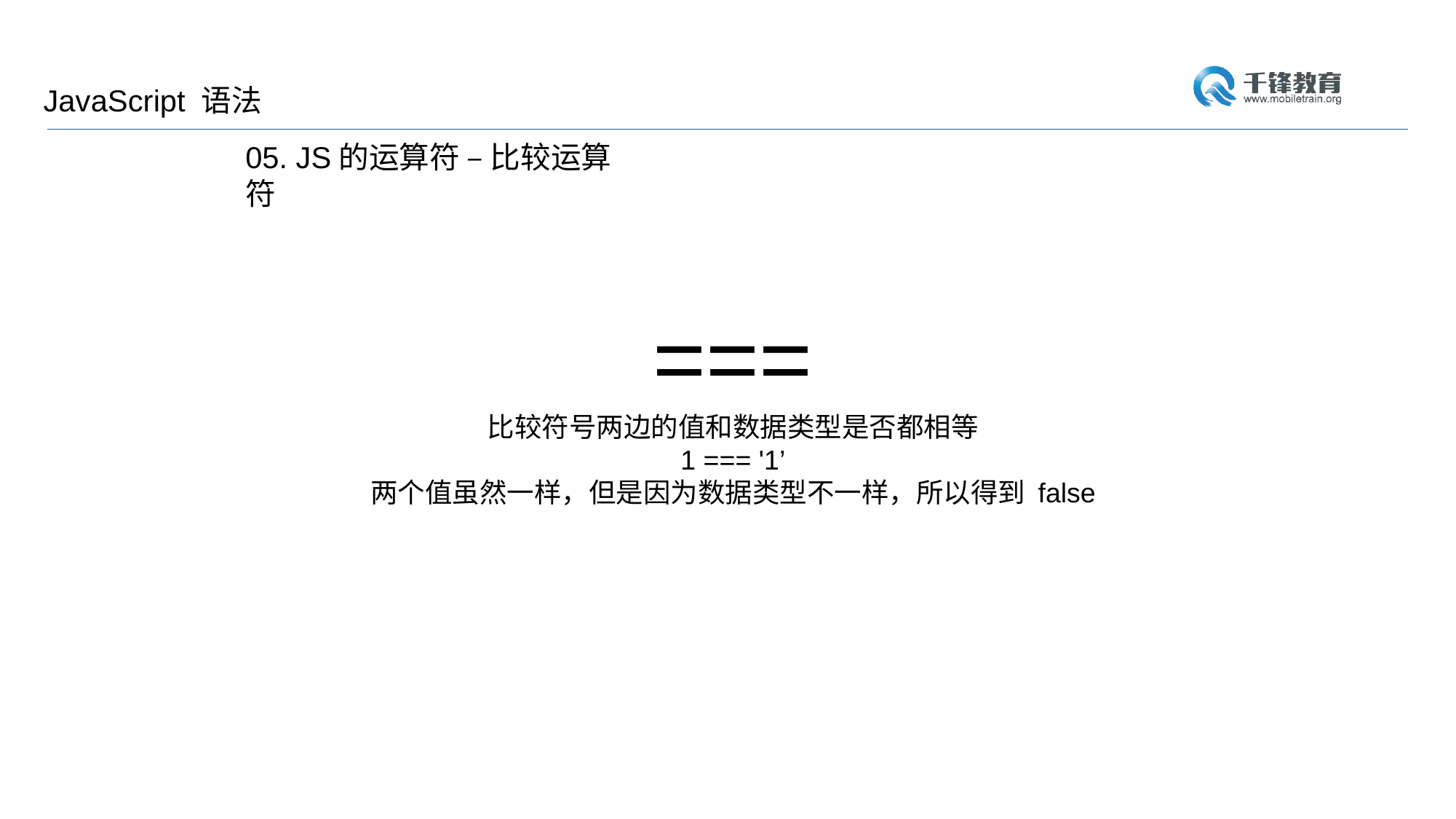

JavaScript 语法
05. JS的运算符 – 比较运算符
===
比较符号两边的值和数据类型是否都相等
1 === '1’
两个值虽然一样，但是因为数据类型不一样，所以得到 false